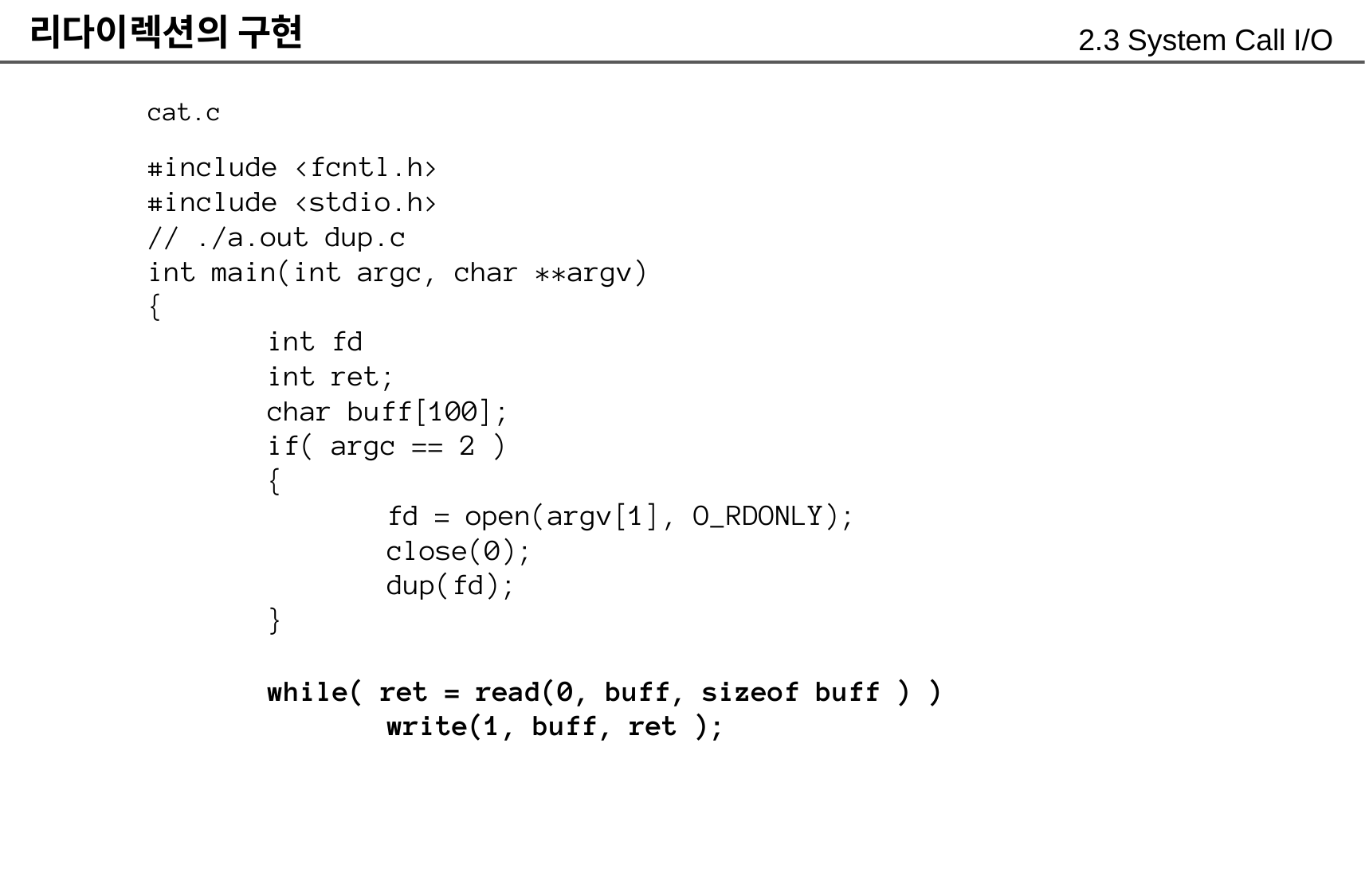

리다이렉션의 구현

	cat.c

	#include  <fcntl.h>
	#include  <stdio.h>
	//  ./a.out  dup.c
	int  main(int  argc,  char  **argv)
	{
		int  fd
		int  ret;
		char  buff[100];
		if(  argc  ==  2  )
		{
			fd  =  open(argv[1],  O_RDONLY);
			close(0);
			dup(fd);
		}

		while(  ret  =  read(0,  buff,  sizeof  buff  )  )
			write(1,  buff,  ret  );
2.3 System Call I/O